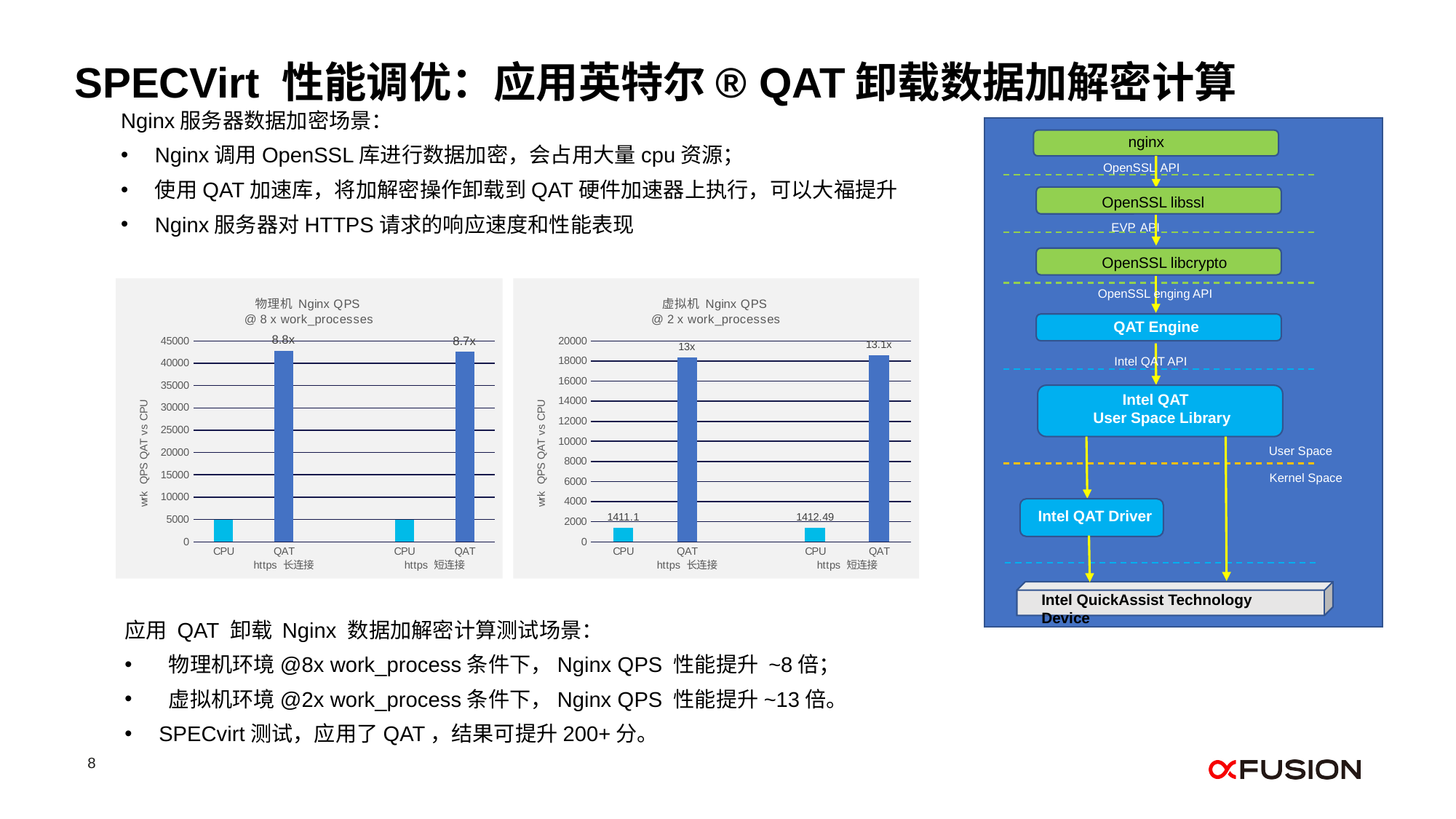

SPECVirt 性能调优：应用英特尔® QAT卸载数据加解密计算
Nginx服务器数据加密场景：
Nginx调用OpenSSL库进行数据加密，会占用大量cpu资源；
使用QAT加速库，将加解密操作卸载到QAT硬件加速器上执行，可以大福提升
Nginx服务器对HTTPS请求的响应速度和性能表现

nginx

OpenSSL API
OpenSSL libssl

EVP API
OpenSSL libcrypto

OpenSSL enging API
QAT Engine

Intel QAT API
       Intel QAT
User Space Library

User Space
Kernel Space

Intel QAT Driver

Intel QuickAssist Technology Device

### Chart: 物理机 Nginx QPS
@ 8 x work_processes

| Category |  |
|---|---|
| CPU | 4864.54 |
| QAT | 42768.79 |
|  | None |
| CPU | 4903.01 |
| QAT | 42563.53 |

### Chart: 虚拟机 Nginx QPS
@ 2 x work_processes

| Category |  |
|---|---|
| CPU | 1411.1 |
| QAT | 18371.46 |
|  | None |
| CPU | 1412.49 |
| QAT | 18584.42 |
应用 QAT 卸载 Nginx 数据加解密计算测试场景：
 物理机环境@8x work_process条件下，Nginx QPS 性能提升 ~8倍；
 虚拟机环境@2x work_process条件下，Nginx QPS 性能提升~13倍。
SPECvirt测试，应用了QAT，结果可提升200+分。
英特尔® QAT 卸载 Nginx 数据加解密计算